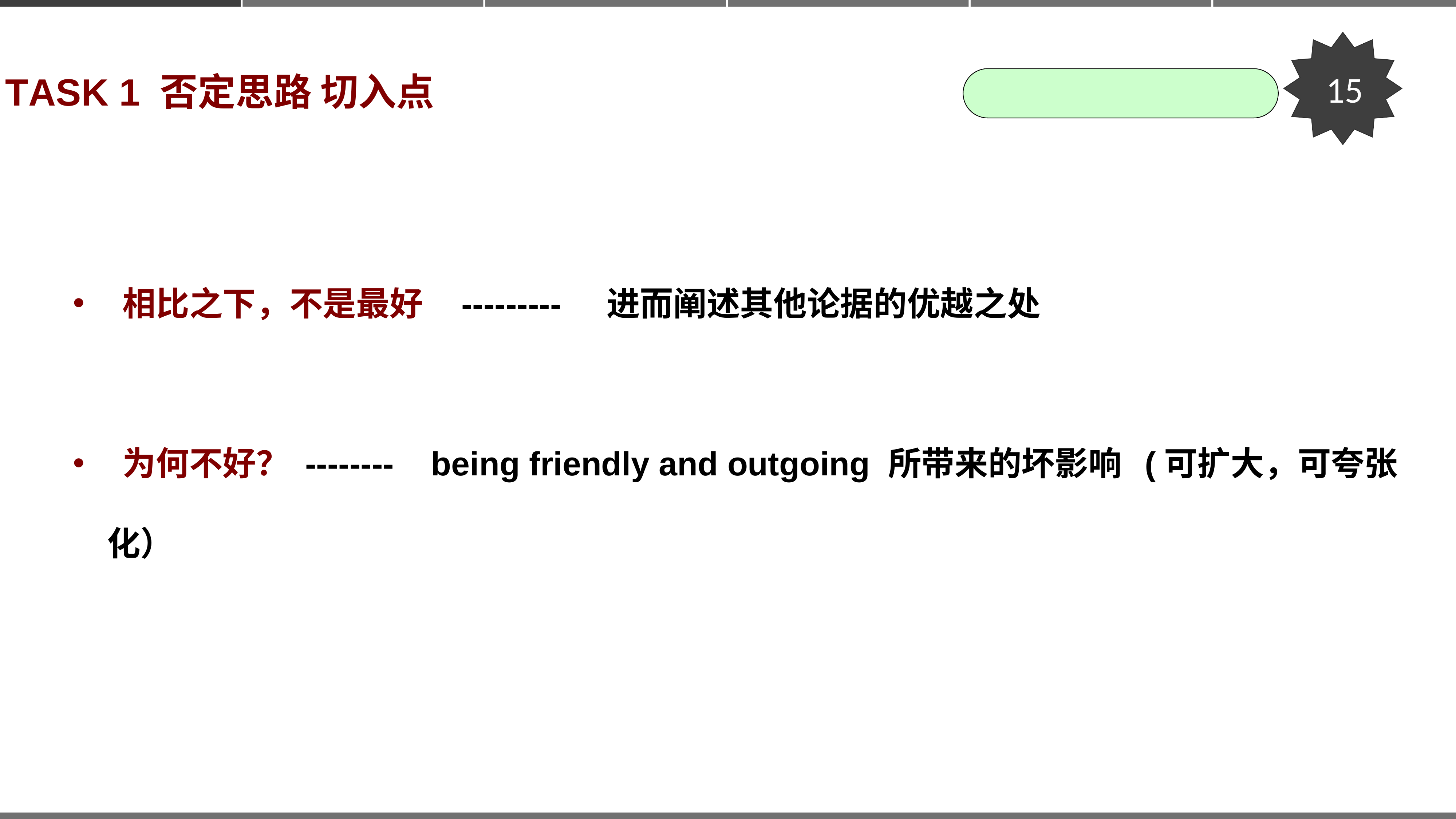

15
TASK 1 否定思路 切入点

 相比之下，不是最好    ---------    进而阐述其他论据的优越之处

 为何不好？ --------    being friendly and outgoing 所带来的坏影响  (可扩大，可夸张化）